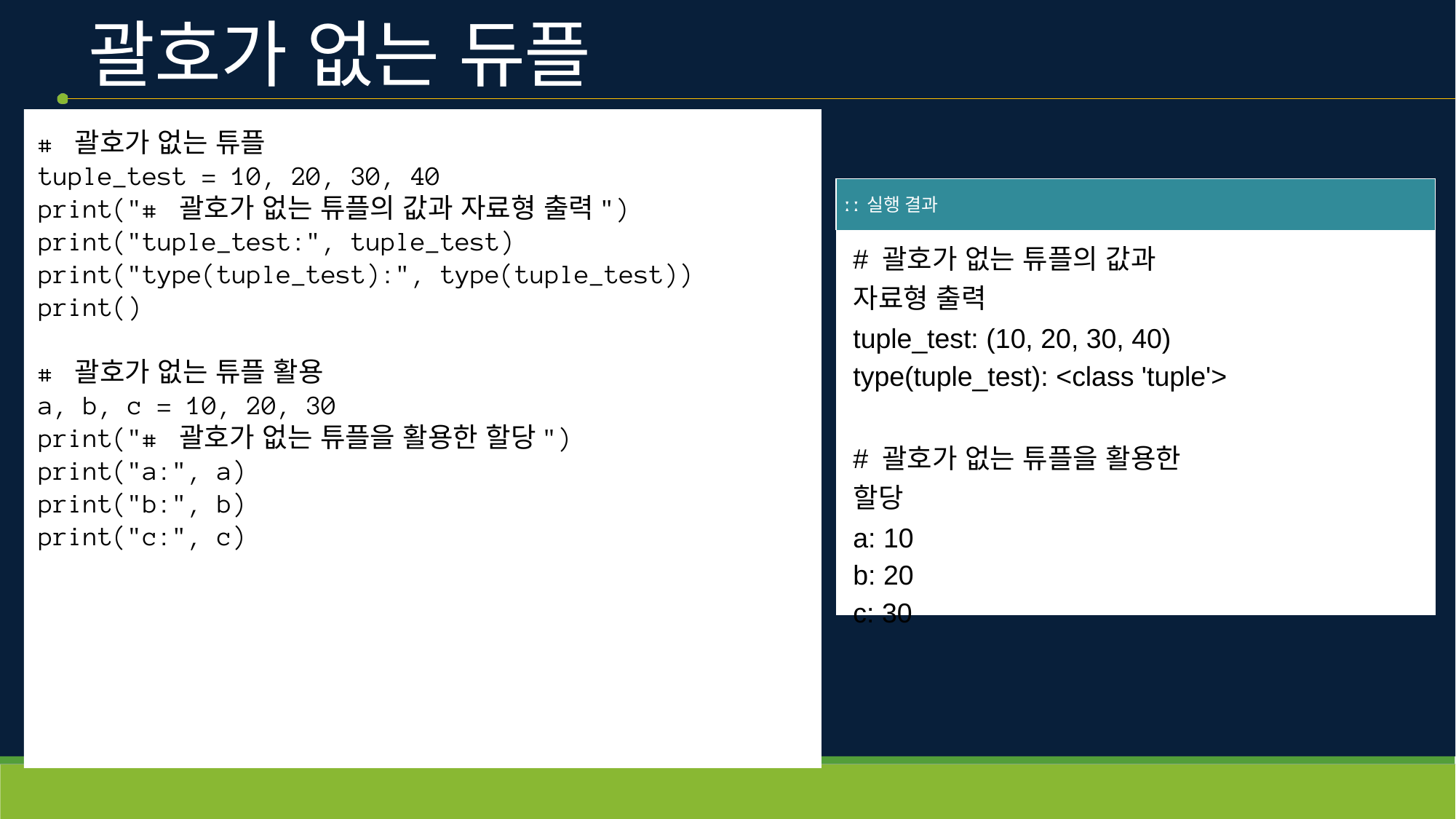

# 괄호가 없는 듀플

# 괄호가 없는 튜플
tuple_test = 10, 20, 30, 40
print("# 괄호가 없는 튜플의 값과 자료형 출력")
print("tuple_test:", tuple_test)
print("type(tuple_test):", type(tuple_test))
print()
# 괄호가 없는 튜플 활용
a, b, c = 10, 20, 30
print("# 괄호가 없는 튜플을 활용한 할당")
print("a:", a)
print("b:", b)
print("c:", c)

| ː ː 실행 결과 |
| --- |
| # 괄호가 없는 튜플의 값과 자료형 출력 tuple\_test: (10, 20, 30, 40) type(tuple\_test): <class 'tuple'> # 괄호가 없는 튜플을 활용한 할당 a: 10 b: 20 c: 30 |